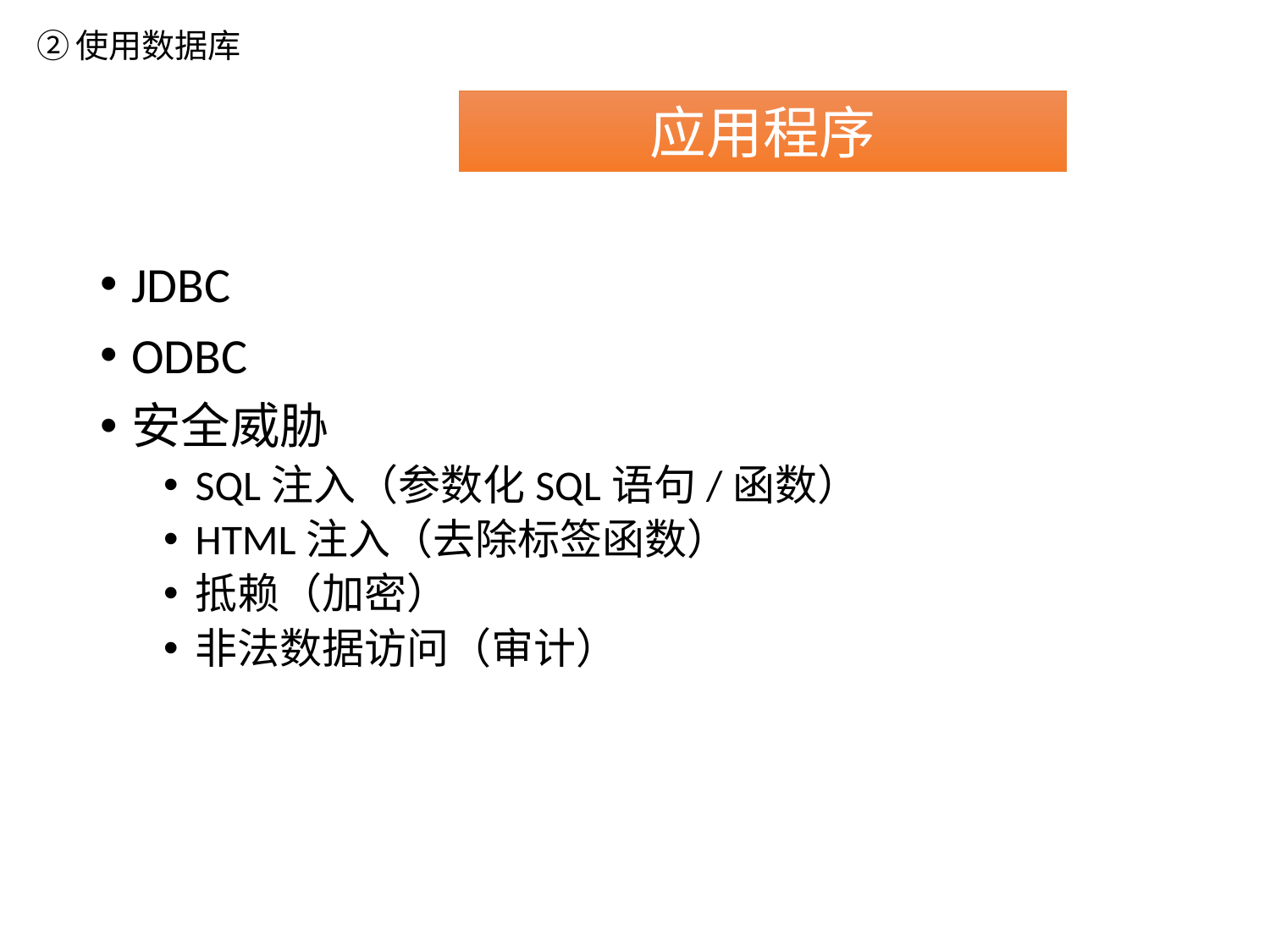

②使用数据库
应用程序
JDBC
ODBC
安全威胁
SQL注入（参数化SQL语句/函数）
HTML注入（去除标签函数）
抵赖（加密）
非法数据访问（审计）